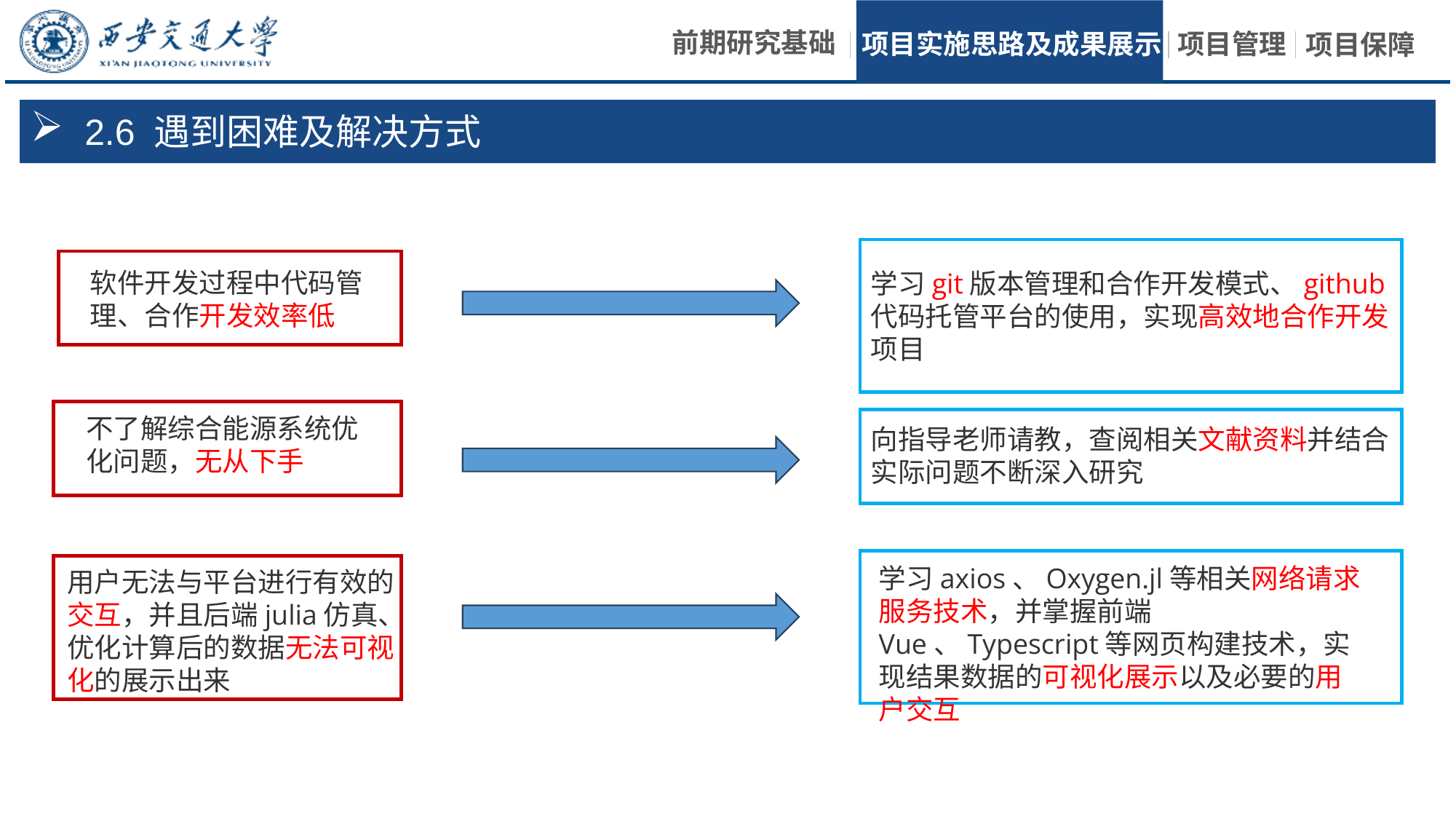

2.6 遇到困难及解决方式

软件开发过程中代码管理、合作开发效率低
学习git版本管理和合作开发模式、github代码托管平台的使用，实现高效地合作开发项目

不了解综合能源系统优化问题，无从下手

向指导老师请教，查阅相关文献资料并结合实际问题不断深入研究

学习axios、Oxygen.jl等相关网络请求服务技术，并掌握前端Vue、Typescript等网页构建技术，实现结果数据的可视化展示以及必要的用户交互
用户无法与平台进行有效的交互，并且后端julia仿真、优化计算后的数据无法可视化的展示出来